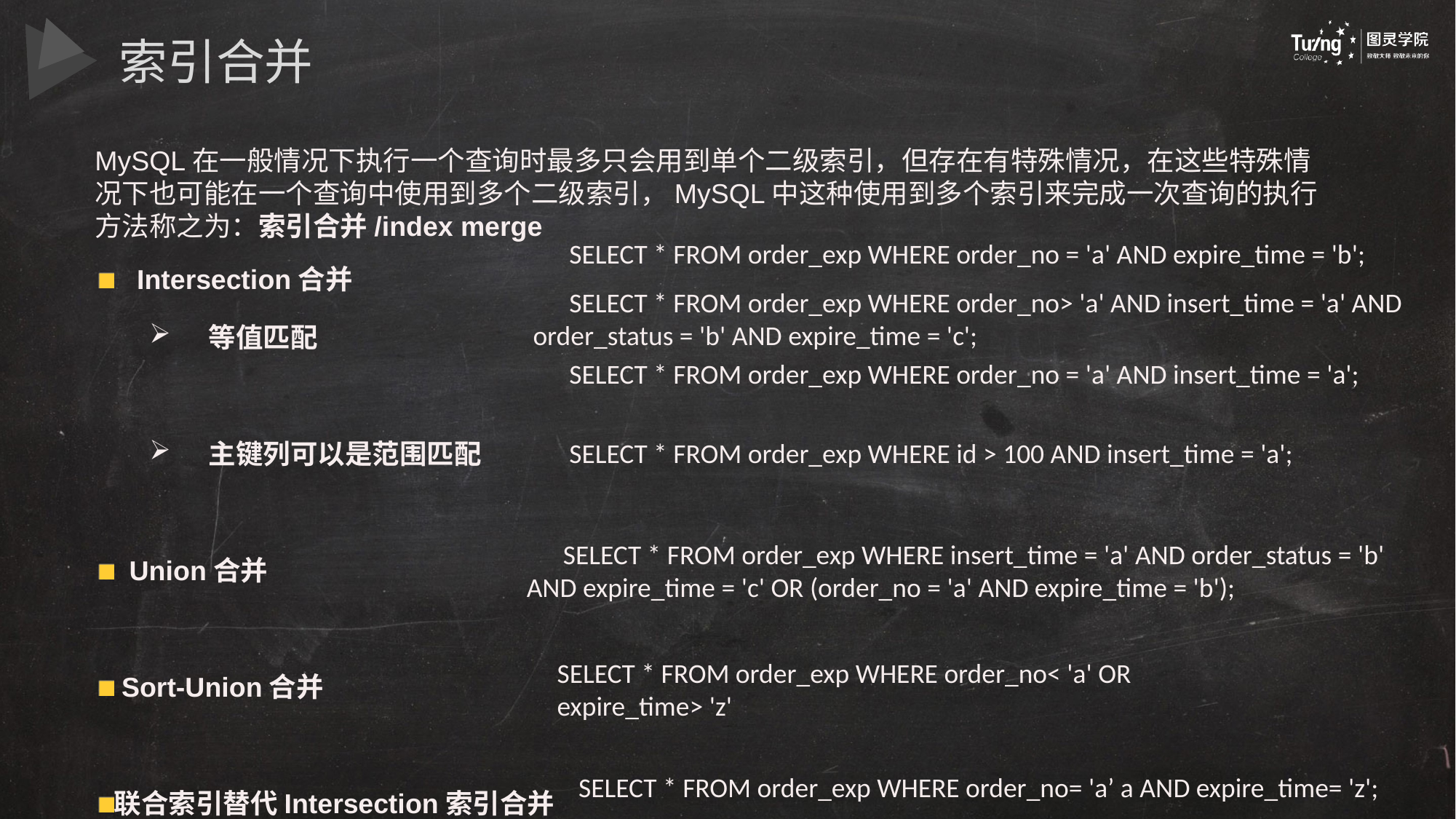

索引合并
MySQL在一般情况下执行一个查询时最多只会用到单个二级索引，但存在有特殊情况，在这些特殊情况下也可能在一个查询中使用到多个二级索引，MySQL中这种使用到多个索引来完成一次查询的执行方法称之为：索引合并/index merge
SELECT * FROM order_exp WHERE order_no = 'a' AND expire_time = 'b';
   Intersection合并
   等值匹配

   主键列可以是范围匹配

  Union合并

 Sort-Union合并

联合索引替代Intersection索引合并
SELECT * FROM order_exp WHERE order_no> 'a' AND insert_time = 'a' AND order_status = 'b' AND expire_time = 'c';
SELECT * FROM order_exp WHERE order_no = 'a' AND insert_time = 'a';
SELECT * FROM order_exp WHERE id > 100 AND insert_time = 'a';
SELECT * FROM order_exp WHERE insert_time = 'a' AND order_status = 'b' AND expire_time = 'c' OR (order_no = 'a' AND expire_time = 'b');
SELECT * FROM order_exp WHERE order_no< 'a' OR expire_time> 'z'
SELECT * FROM order_exp WHERE order_no= 'a’ a AND expire_time= 'z';